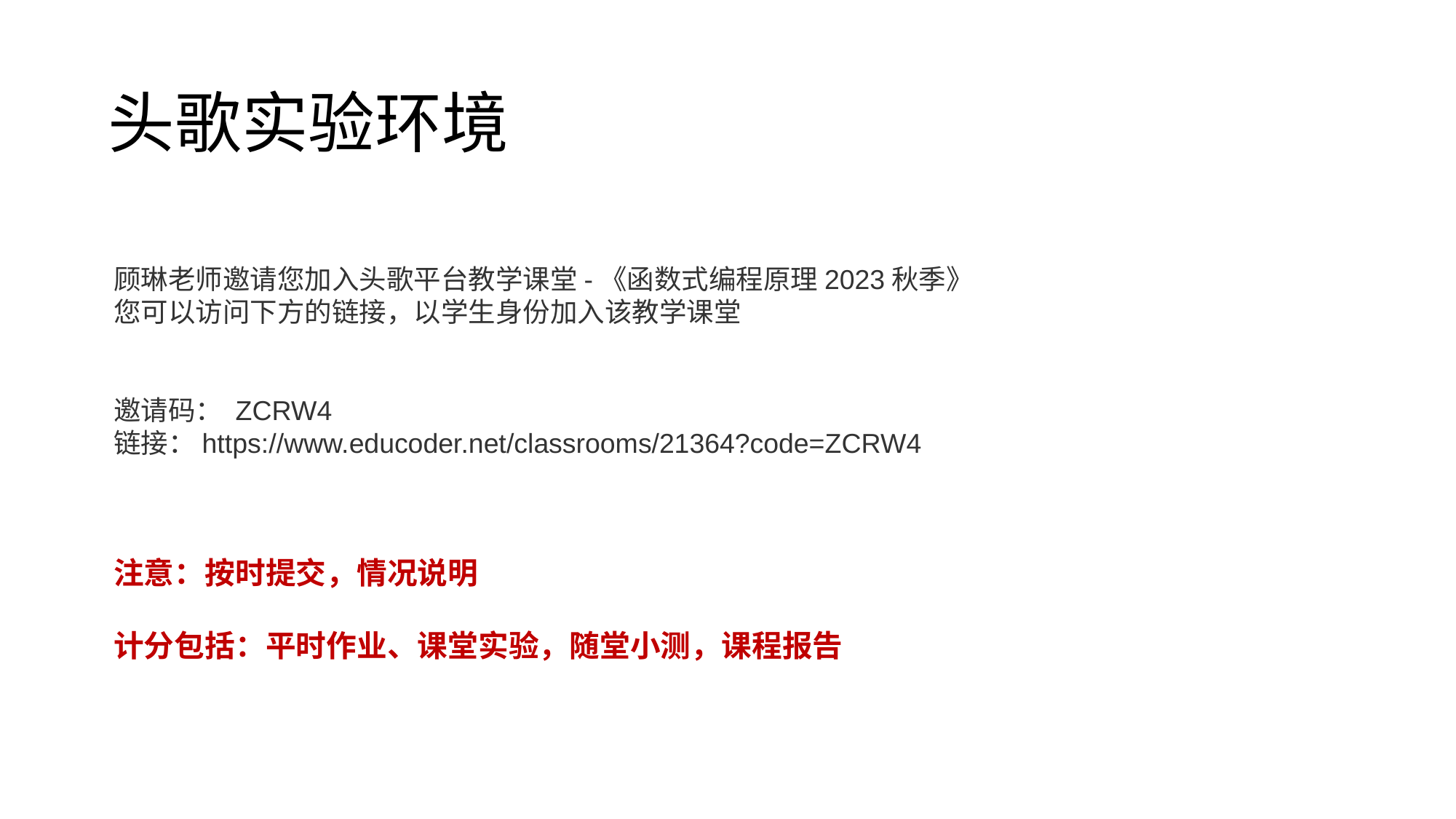

# 头歌实验环境

顾琳老师邀请您加入头歌平台教学课堂-《函数式编程原理2023秋季》
您可以访问下方的链接，以学生身份加入该教学课堂

邀请码： ZCRW4
链接：https://www.educoder.net/classrooms/21364?code=ZCRW4
注意：按时提交，情况说明

计分包括：平时作业、课堂实验，随堂小测，课程报告